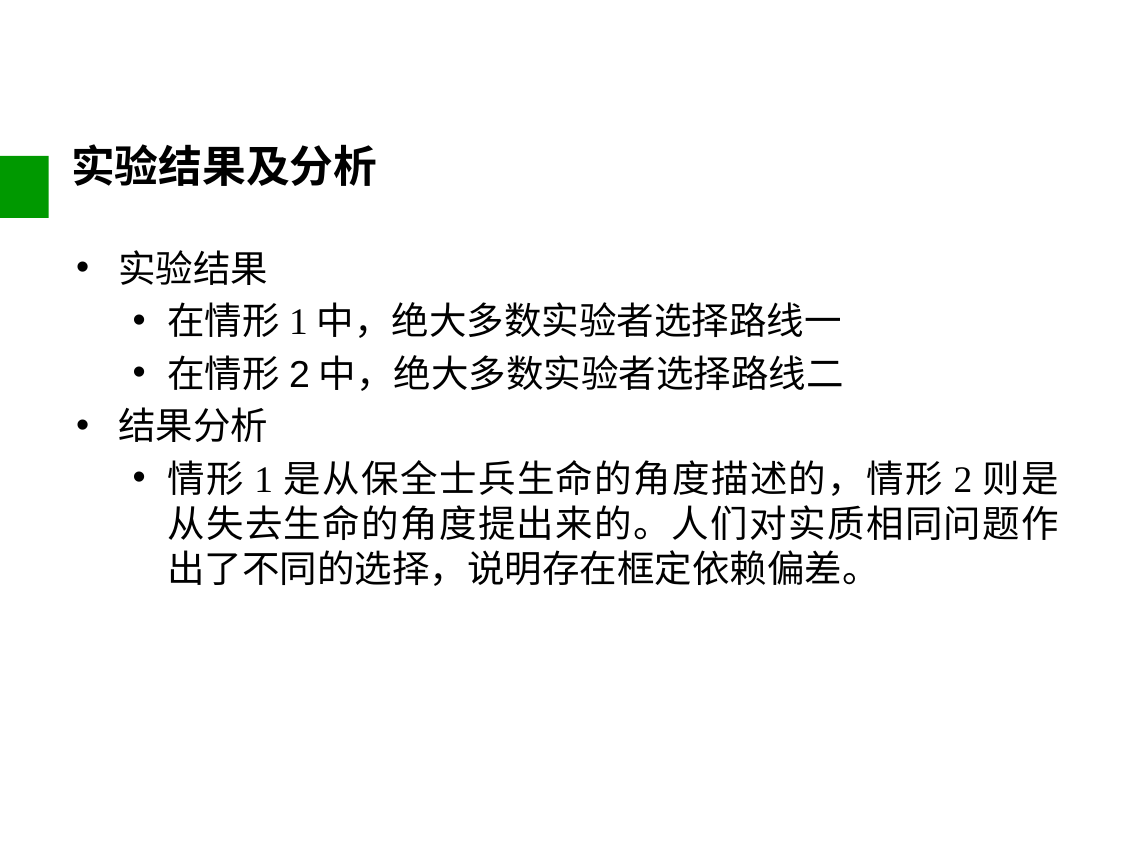

# 实验结果及分析

实验结果
在情形1中，绝大多数实验者选择路线一
在情形2中，绝大多数实验者选择路线二
结果分析
情形1是从保全士兵生命的角度描述的，情形2则是从失去生命的角度提出来的。人们对实质相同问题作出了不同的选择，说明存在框定依赖偏差。

61